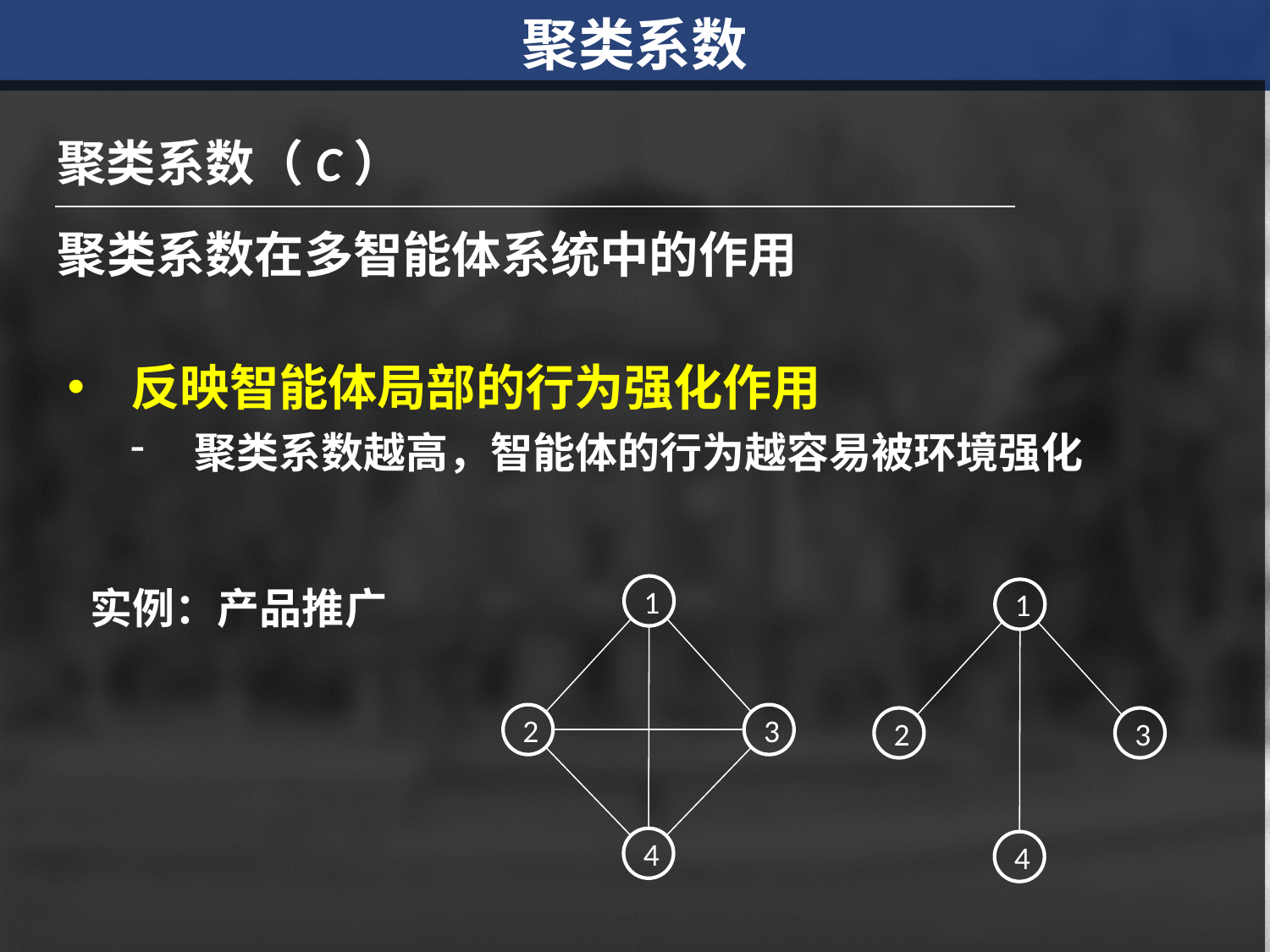

聚类系数

聚类系数（C）
聚类系数在多智能体系统中的作用
反映智能体局部的行为强化作用
聚类系数越高，智能体的行为越容易被环境强化
实例：产品推广
1
1
2
3
2
3
4
4